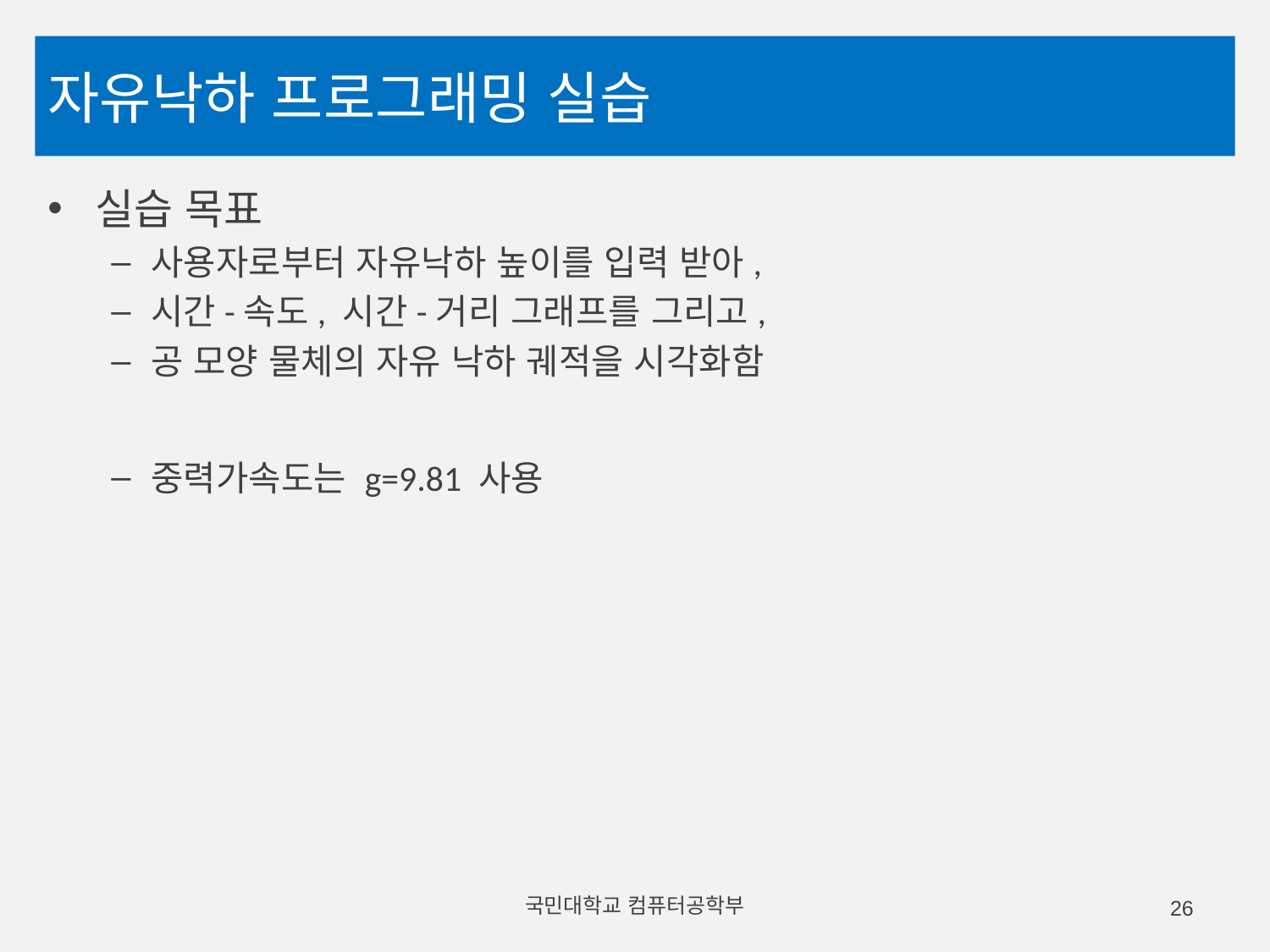

# 자유낙하 프로그래밍 실습
실습 목표
사용자로부터 자유낙하 높이를 입력 받아,
시간-속도, 시간-거리 그래프를 그리고,
공 모양 물체의 자유 낙하 궤적을 시각화함

중력가속도는 g=9.81 사용
국민대학교 컴퓨터공학부
26